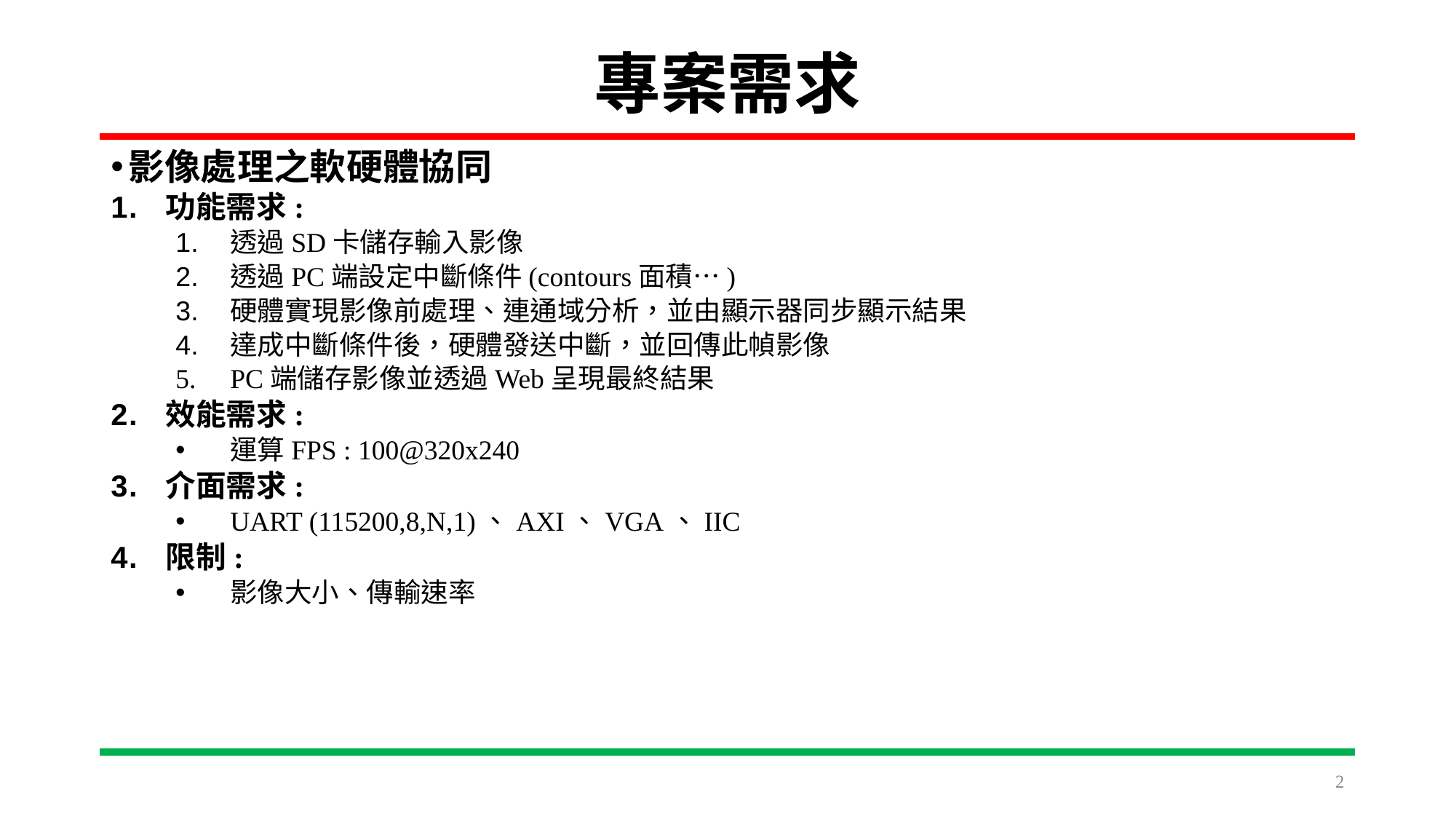

# 專案需求
影像處理之軟硬體協同
功能需求:
透過SD卡儲存輸入影像
透過PC端設定中斷條件(contours面積…)
硬體實現影像前處理、連通域分析，並由顯示器同步顯示結果
達成中斷條件後，硬體發送中斷，並回傳此幀影像
PC端儲存影像並透過Web呈現最終結果
效能需求:
運算FPS : 100@320x240
介面需求:
UART (115200,8,N,1)、AXI、VGA、IIC
限制:
影像大小、傳輸速率
2